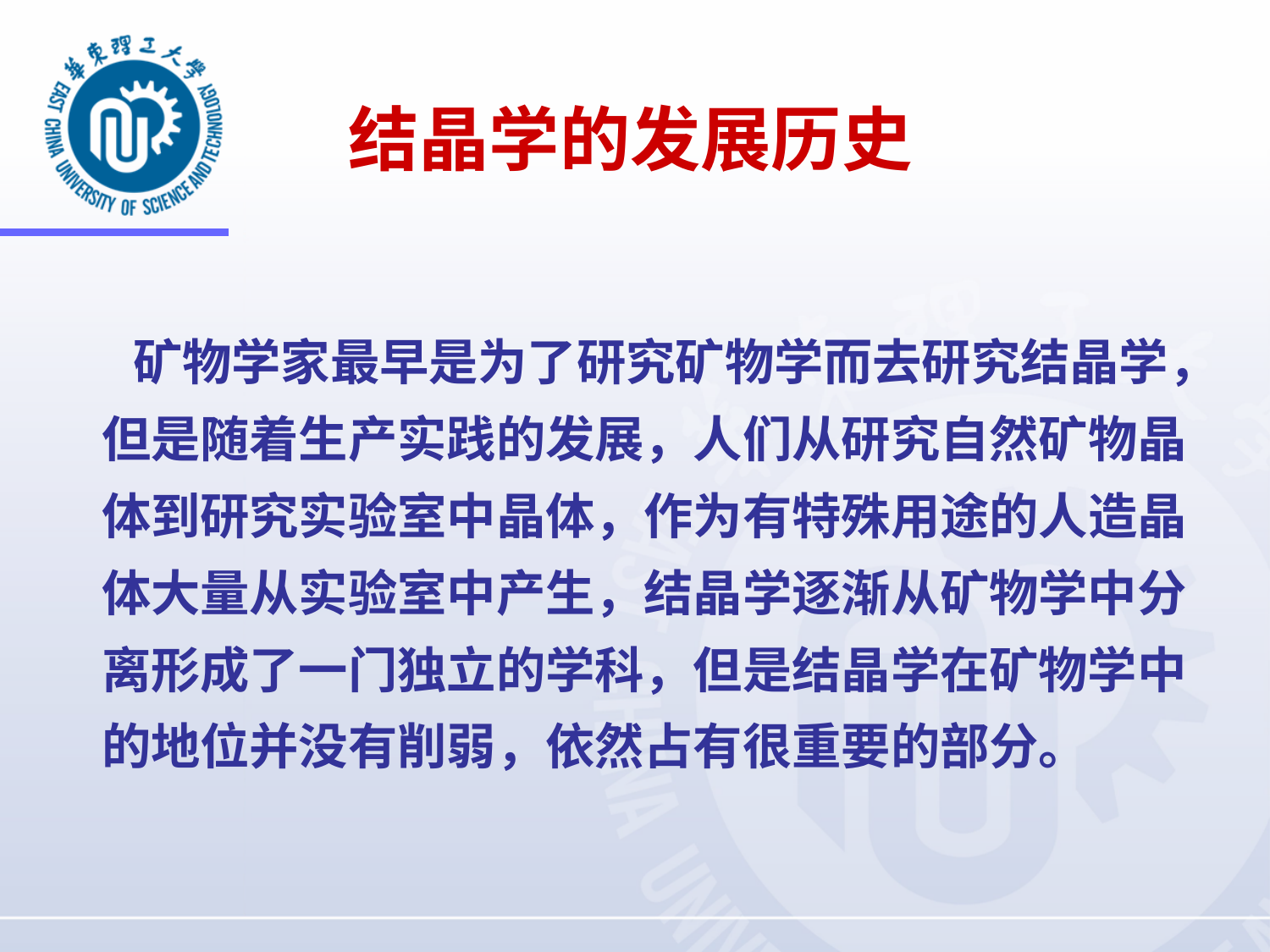

结晶学的发展历史
      矿物学家最早是为了研究矿物学而去研究结晶学，但是随着生产实践的发展，人们从研究自然矿物晶体到研究实验室中晶体，作为有特殊用途的人造晶体大量从实验室中产生，结晶学逐渐从矿物学中分离形成了一门独立的学科，但是结晶学在矿物学中的地位并没有削弱，依然占有很重要的部分。